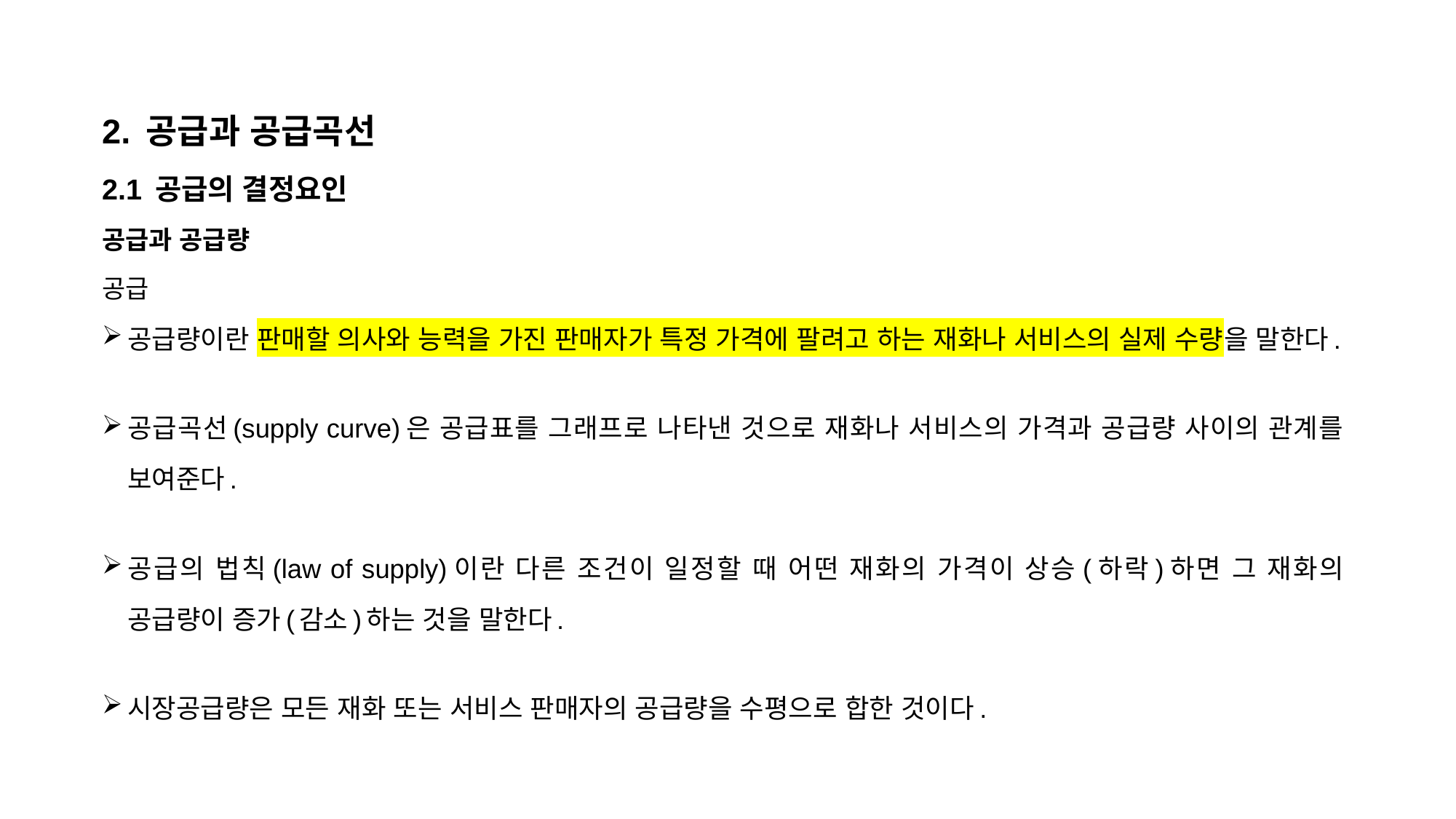

2. 공급과 공급곡선
2.1 공급의 결정요인
공급과 공급량
공급
공급량이란 판매할 의사와 능력을 가진 판매자가 특정 가격에 팔려고 하는 재화나 서비스의 실제 수량을 말한다.

공급곡선(supply curve)은 공급표를 그래프로 나타낸 것으로 재화나 서비스의 가격과 공급량 사이의 관계를 보여준다.

공급의 법칙(law of supply)이란 다른 조건이 일정할 때 어떤 재화의 가격이 상승(하락)하면 그 재화의 공급량이 증가(감소)하는 것을 말한다.

시장공급량은 모든 재화 또는 서비스 판매자의 공급량을 수평으로 합한 것이다.